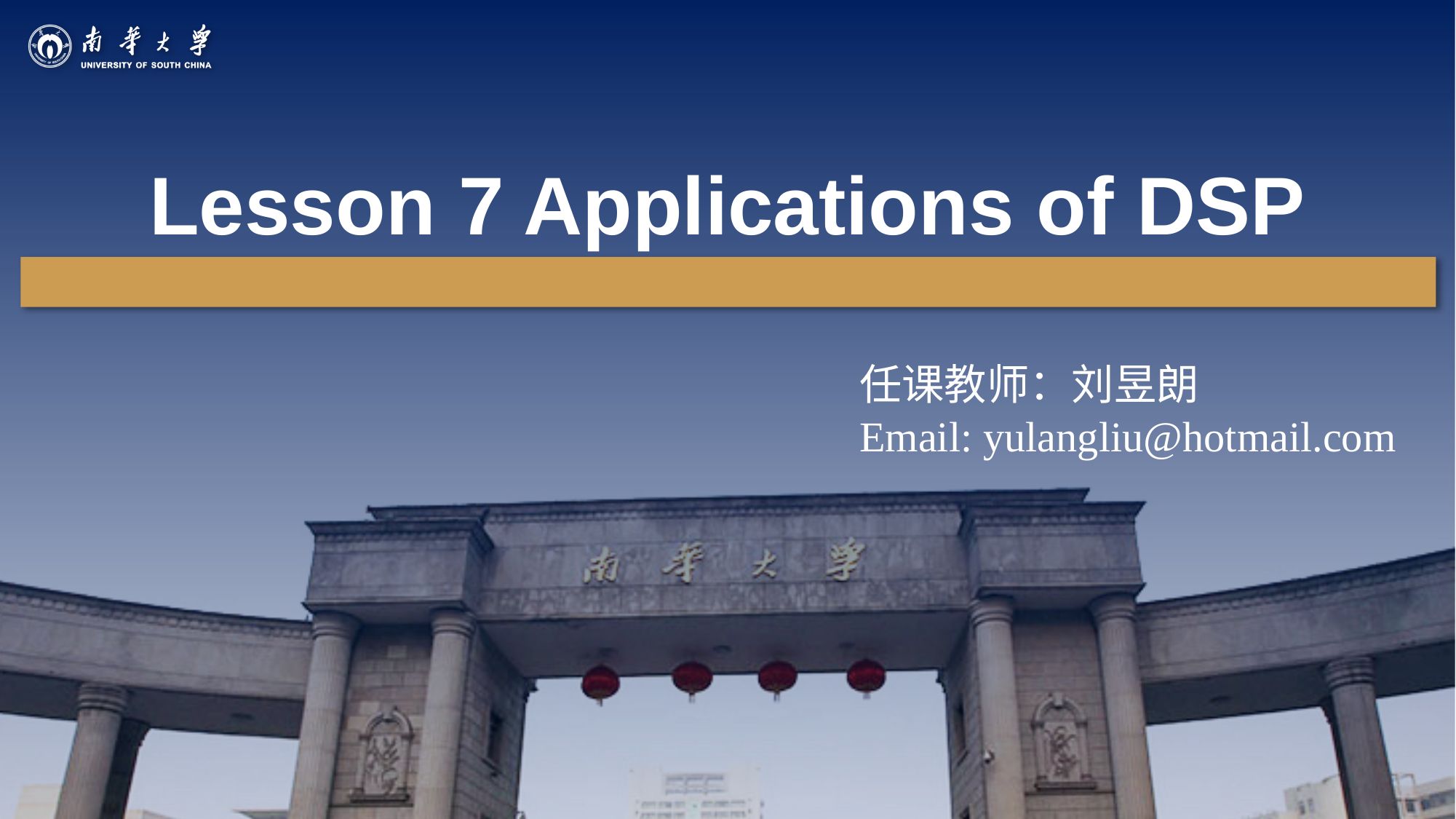

Lesson 7 Applications of DSP

任课教师：刘昱朗
Email: yulangliu@hotmail.com